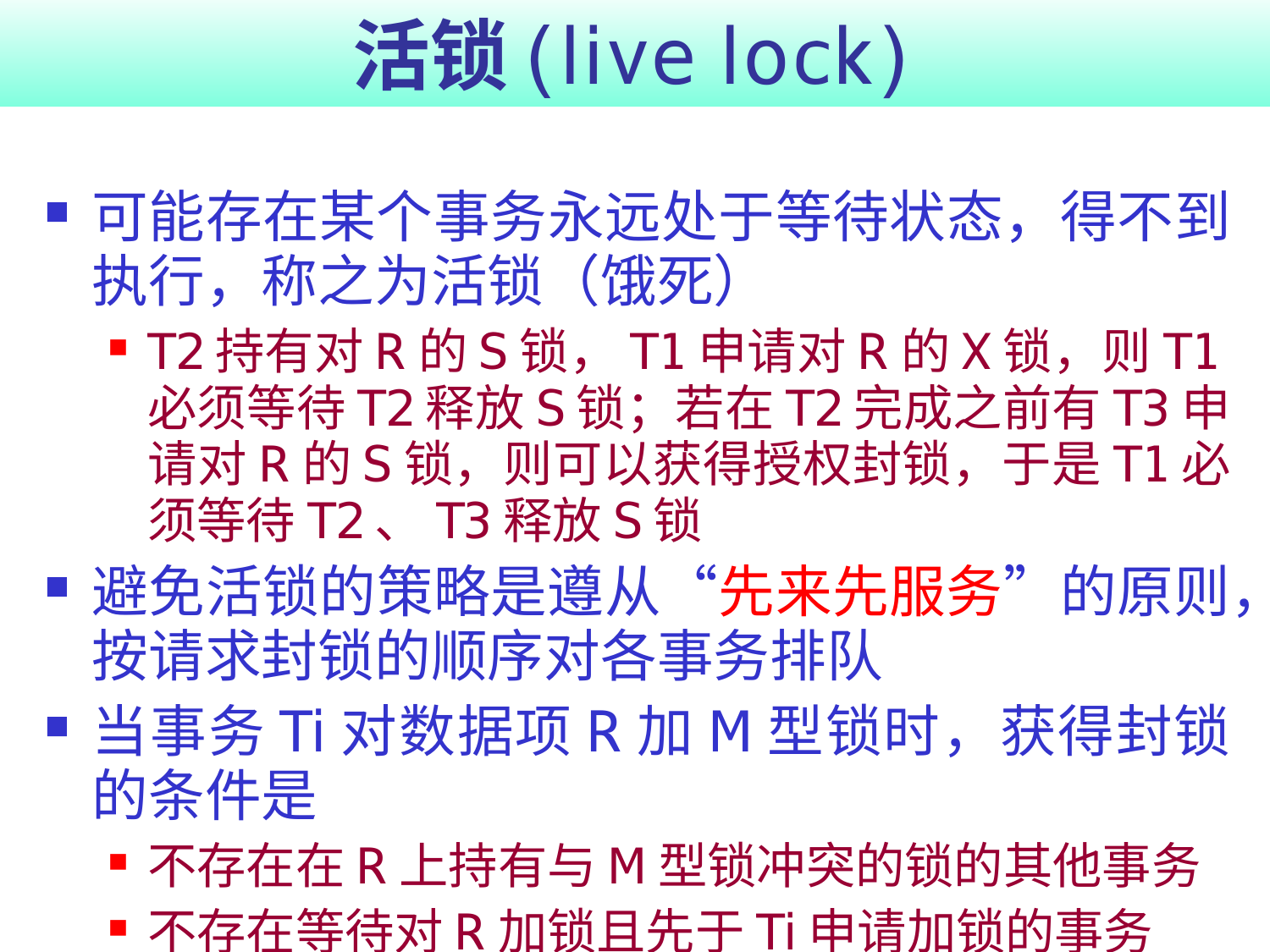

# 活锁(live lock)
可能存在某个事务永远处于等待状态，得不到执行，称之为活锁（饿死）
T2持有对R的S锁，T1申请对R的X锁，则T1必须等待T2释放S锁；若在T2完成之前有T3申请对R的S锁，则可以获得授权封锁，于是T1必须等待T2、T3释放S锁
避免活锁的策略是遵从“先来先服务”的原则，按请求封锁的顺序对各事务排队
当事务Ti对数据项R加M型锁时，获得封锁的条件是
不存在在R上持有与M型锁冲突的锁的其他事务
不存在等待对R加锁且先于Ti申请加锁的事务